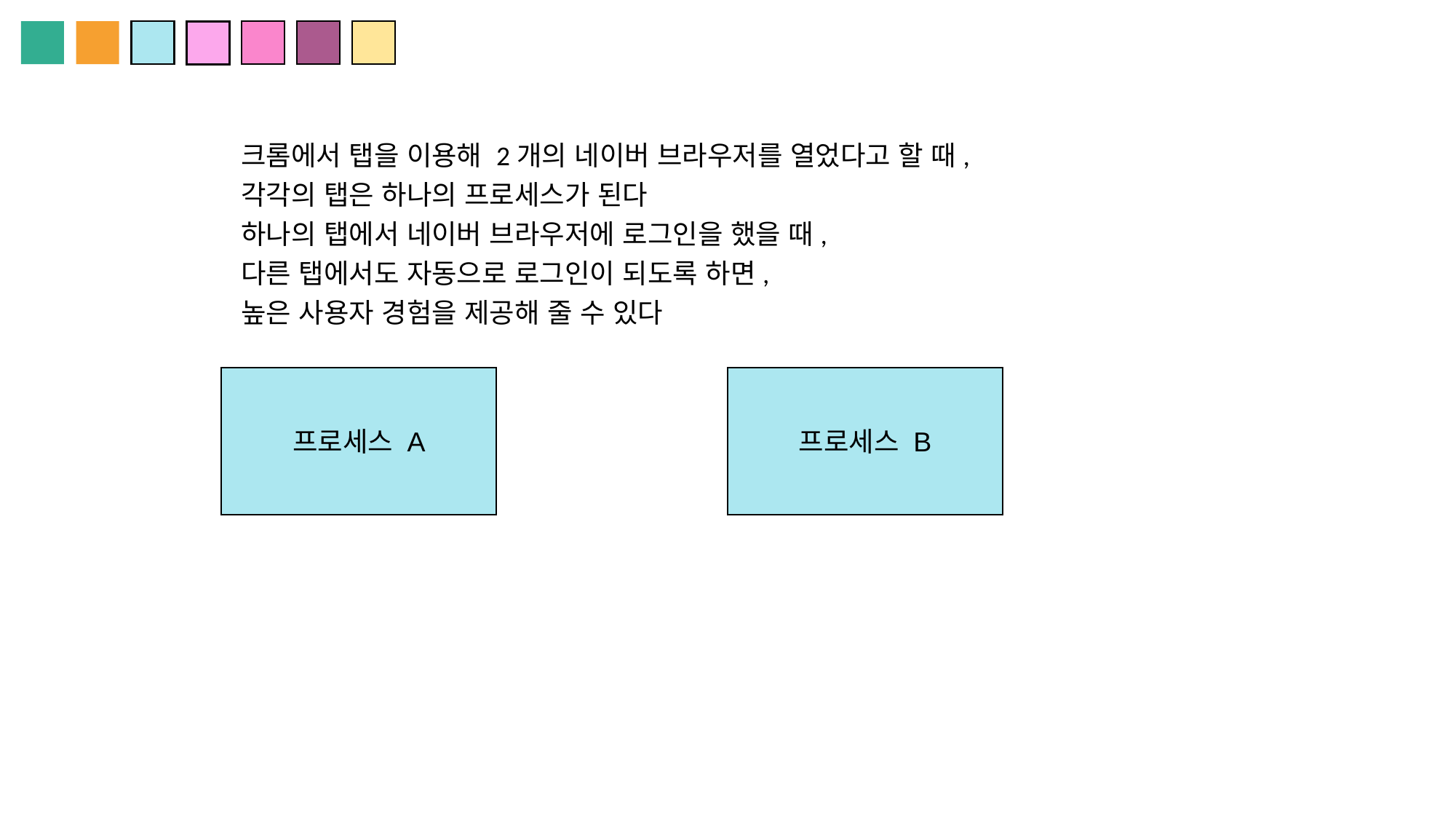

크롬에서 탭을 이용해 2개의 네이버 브라우저를 열었다고 할 때,
각각의 탭은 하나의 프로세스가 된다
하나의 탭에서 네이버 브라우저에 로그인을 했을 때,
다른 탭에서도 자동으로 로그인이 되도록 하면,
높은 사용자 경험을 제공해 줄 수 있다
프로세스 A
프로세스 B